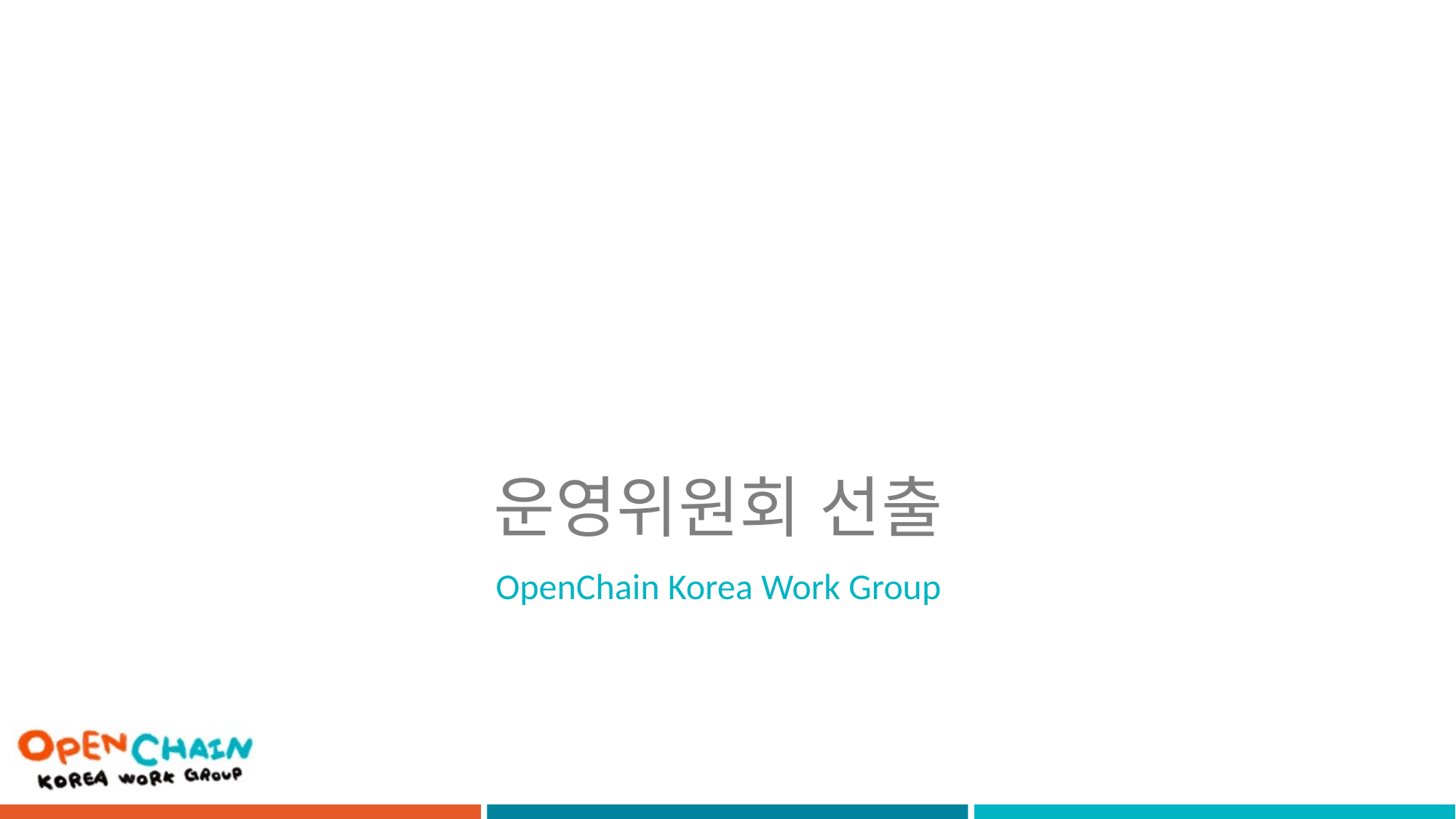

# 운영위원회 선출
OpenChain Korea Work Group